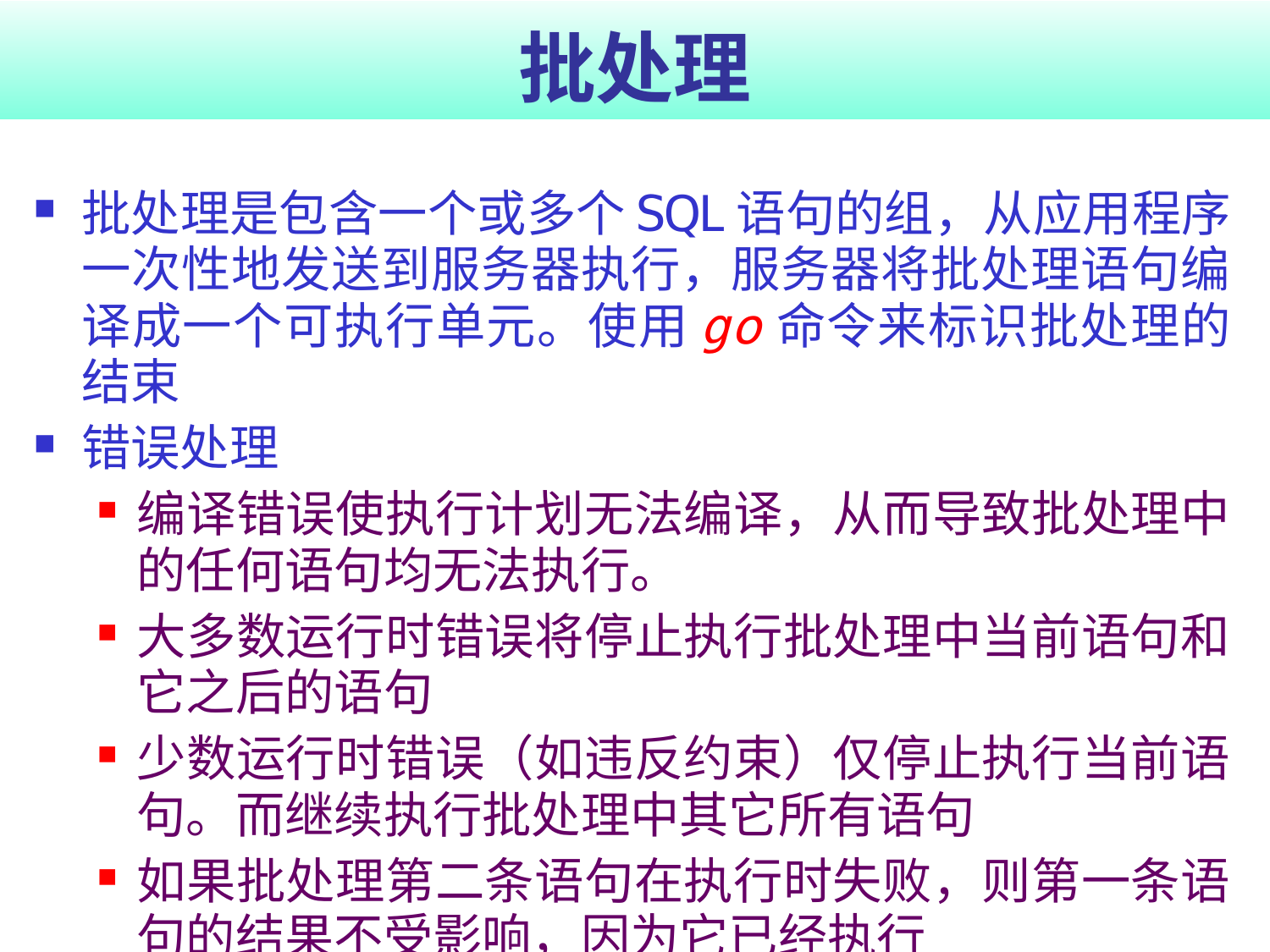

# 批处理
批处理是包含一个或多个SQL语句的组，从应用程序一次性地发送到服务器执行，服务器将批处理语句编译成一个可执行单元。使用go命令来标识批处理的结束
错误处理
编译错误使执行计划无法编译，从而导致批处理中的任何语句均无法执行。
大多数运行时错误将停止执行批处理中当前语句和它之后的语句
少数运行时错误（如违反约束）仅停止执行当前语句。而继续执行批处理中其它所有语句
如果批处理第二条语句在执行时失败，则第一条语句的结果不受影响，因为它已经执行